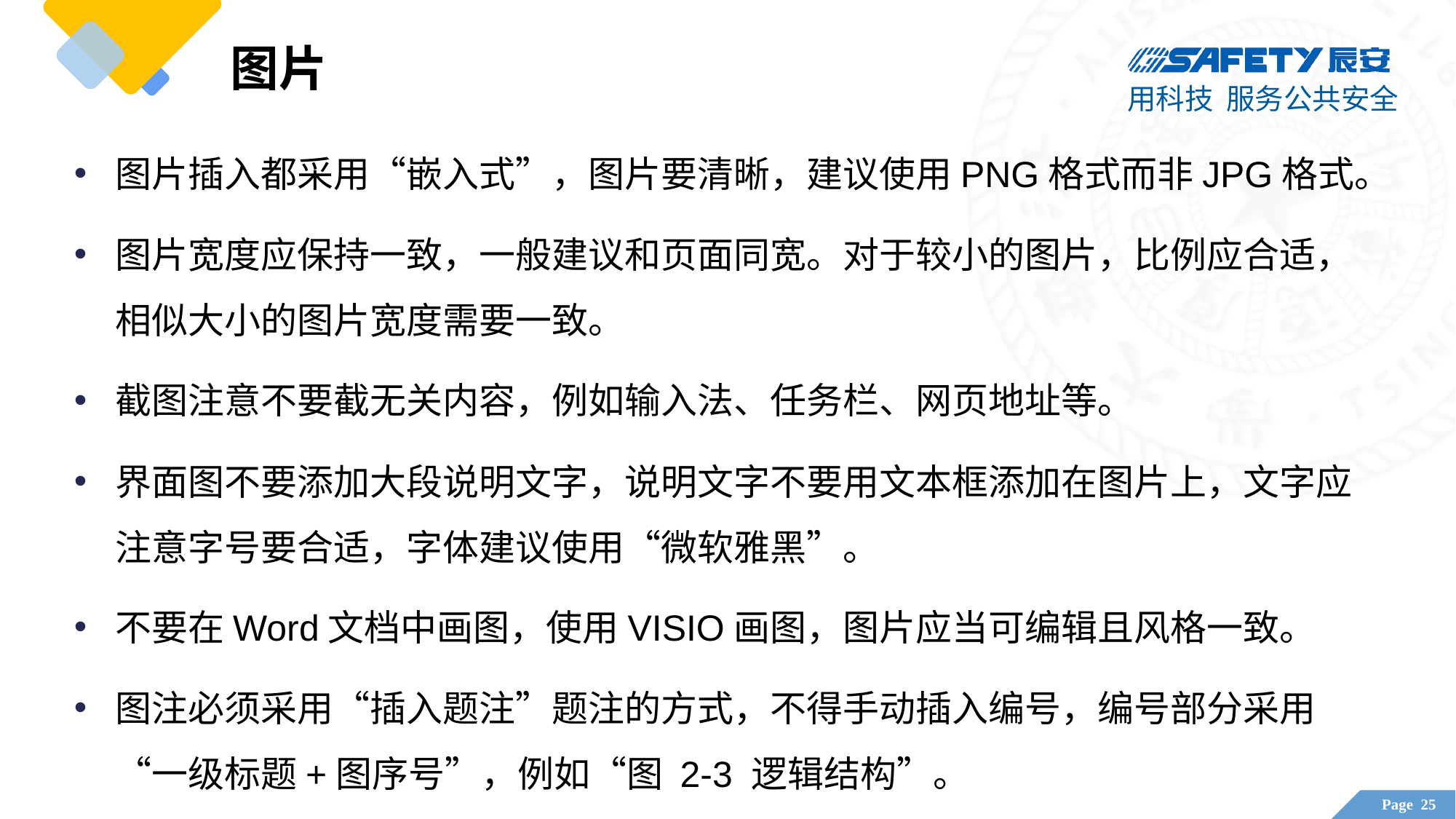

# 图片
图片插入都采用“嵌入式”，图片要清晰，建议使用PNG格式而非JPG格式。
图片宽度应保持一致，一般建议和页面同宽。对于较小的图片，比例应合适，相似大小的图片宽度需要一致。
截图注意不要截无关内容，例如输入法、任务栏、网页地址等。
界面图不要添加大段说明文字，说明文字不要用文本框添加在图片上，文字应注意字号要合适，字体建议使用“微软雅黑”。
不要在Word文档中画图，使用VISIO画图，图片应当可编辑且风格一致。
图注必须采用“插入题注”题注的方式，不得手动插入编号，编号部分采用“一级标题+图序号”，例如“图 2-3 逻辑结构”。